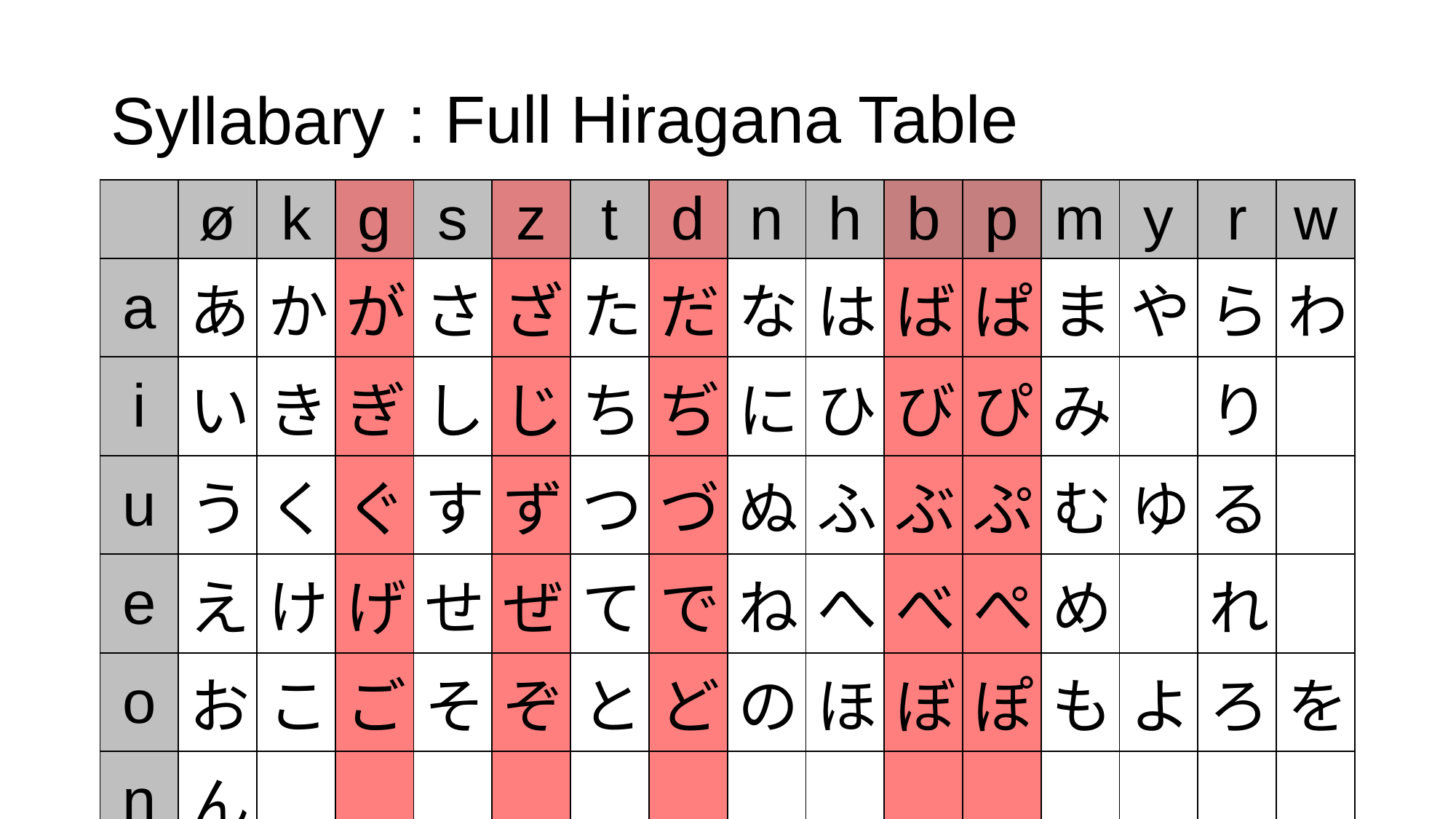

# Syllabary
 : Full Hiragana Table
|  | ø | k | g | s | z | t | d | n | h | b | p | m | y | r | w |
| --- | --- | --- | --- | --- | --- | --- | --- | --- | --- | --- | --- | --- | --- | --- | --- |
| a | あ | か | が | さ | ざ | た | だ | な | は | ば | ぱ | ま | や | ら | わ |
| i | い | き | ぎ | し | じ | ち | ぢ | に | ひ | び | ぴ | み |  | り |  |
| u | う | く | ぐ | す | ず | つ | づ | ぬ | ふ | ぶ | ぷ | む | ゆ | る |  |
| e | え | け | げ | せ | ぜ | て | で | ね | へ | べ | ぺ | め |  | れ |  |
| o | お | こ | ご | そ | ぞ | と | ど | の | ほ | ぼ | ぽ | も | よ | ろ | を |
| n | ん |  |  |  |  |  |  |  |  |  |  |  |  |  |  |
Ideograms
Words
Grammar
Reading